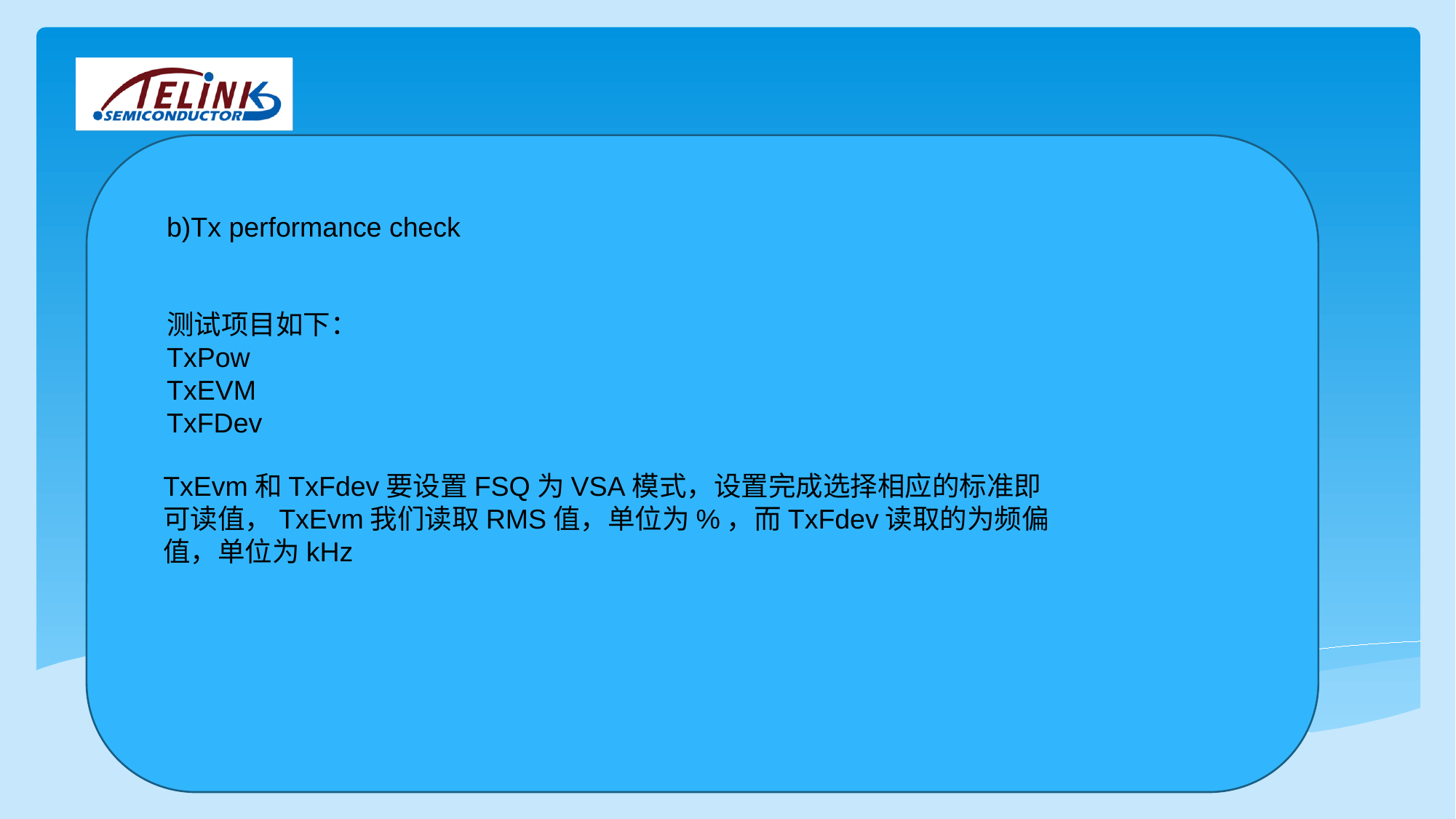

b)Tx performance check

测试项目如下：
TxPow
TxEVM
TxFDev
TxEvm和TxFdev要设置FSQ为VSA模式，设置完成选择相应的标准即可读值，TxEvm我们读取RMS值，单位为%，而TxFdev读取的为频偏值，单位为kHz